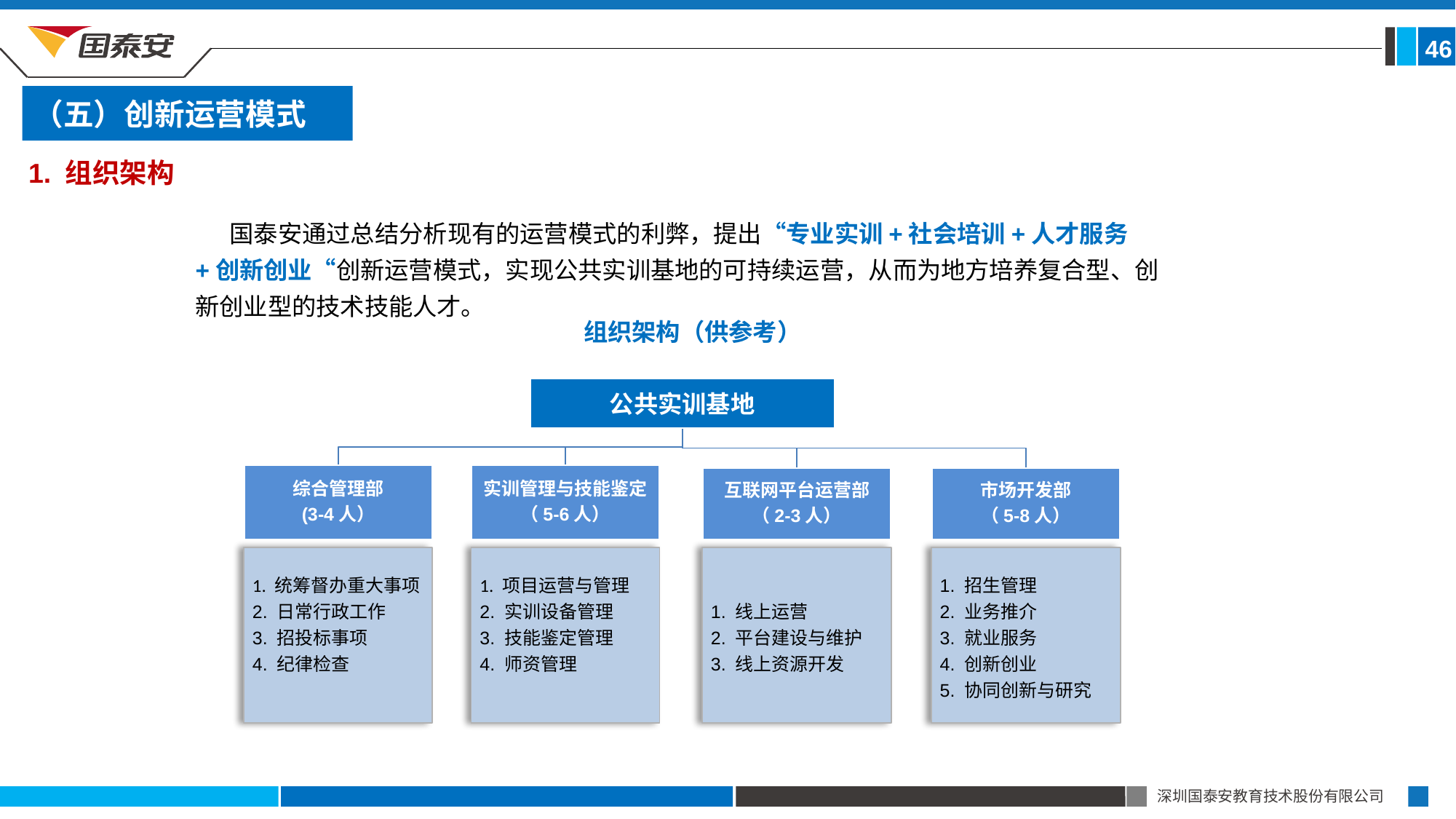

46
（五）创新运营模式
1. 组织架构
国泰安通过总结分析现有的运营模式的利弊，提出“专业实训+社会培训+人才服务+创新创业“创新运营模式，实现公共实训基地的可持续运营，从而为地方培养复合型、创新创业型的技术技能人才。
组织架构（供参考）
公共实训基地

综合管理部
(3-4人）

实训管理与技能鉴定
（5-6人）

市场开发部
（5-8人）

互联网平台运营部
（2-3人）
1. 统筹督办重大事项
2. 日常行政工作
3. 招投标事项
4. 纪律检查

1. 项目运营与管理
2. 实训设备管理
3. 技能鉴定管理
4. 师资管理

1. 线上运营
2. 平台建设与维护
3. 线上资源开发
1. 招生管理
2. 业务推介
3. 就业服务
4. 创新创业
5. 协同创新与研究